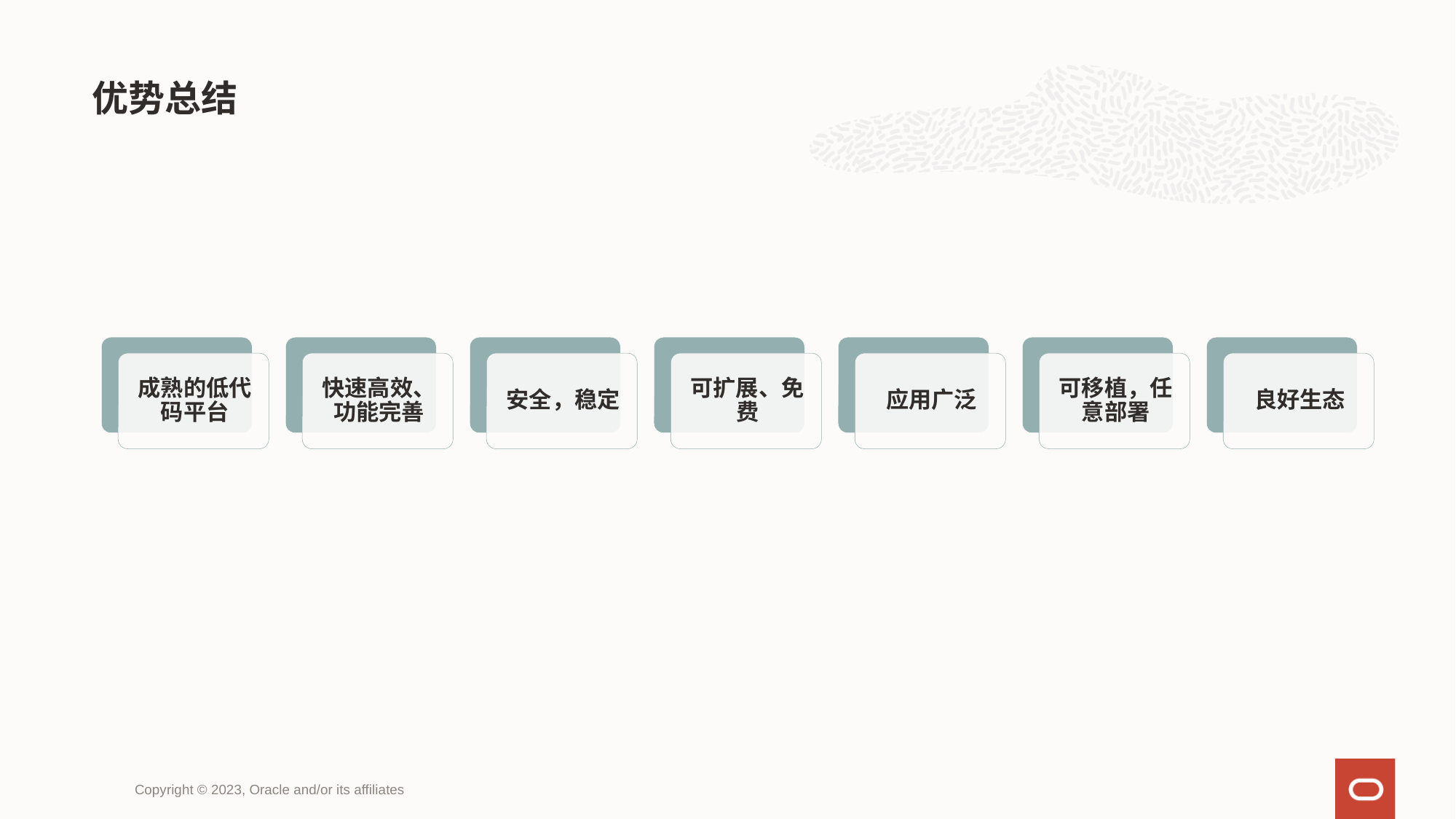

# 优势总结
成熟的低代码平台
快速高效、功能完善
安全，稳定
可扩展、免费
应用广泛
可移植，任意部署
良好生态
Copyright © 2023, Oracle and/or its affiliates